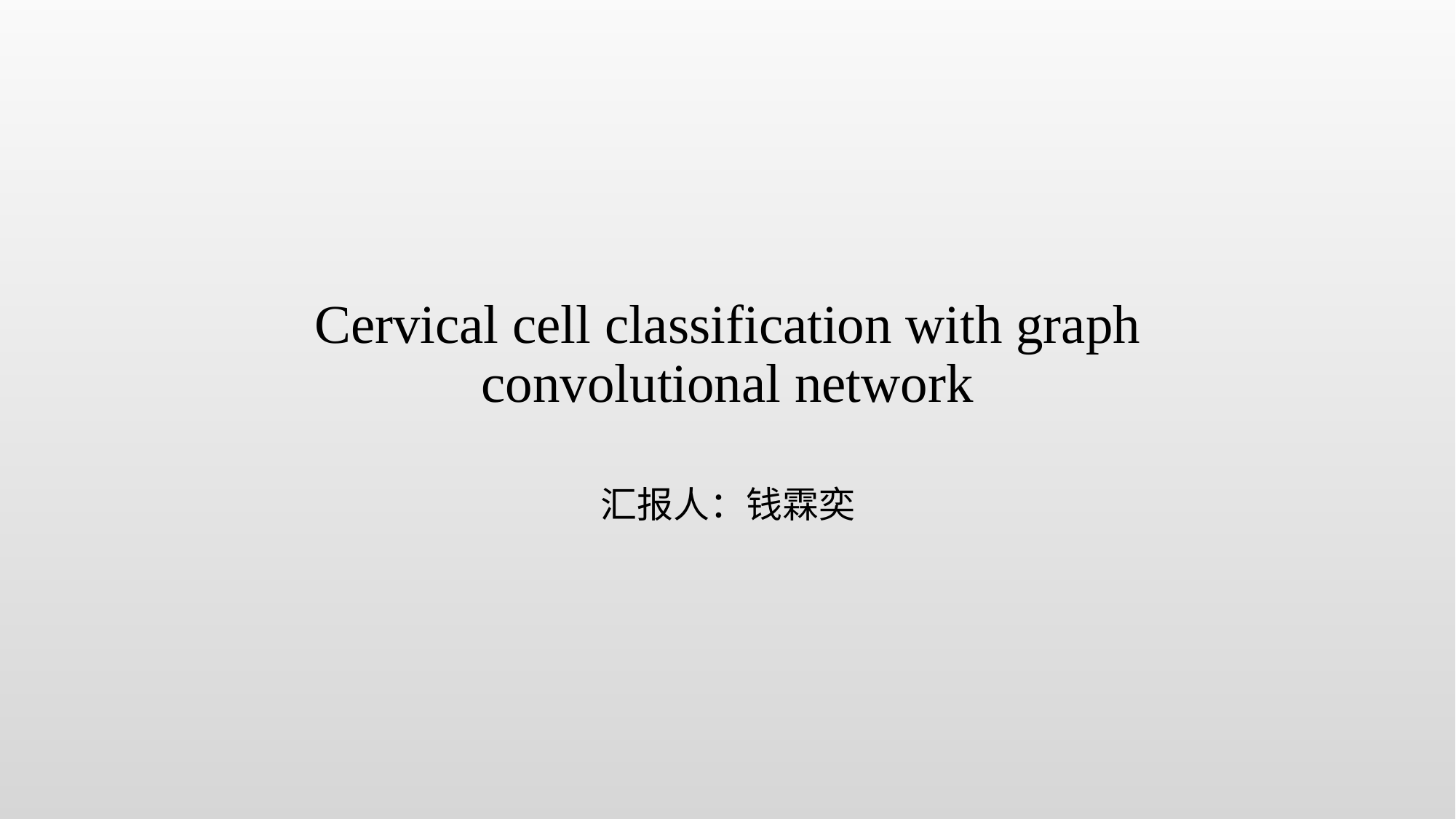

# Cervical cell classification with graph convolutional network
汇报人：钱霖奕